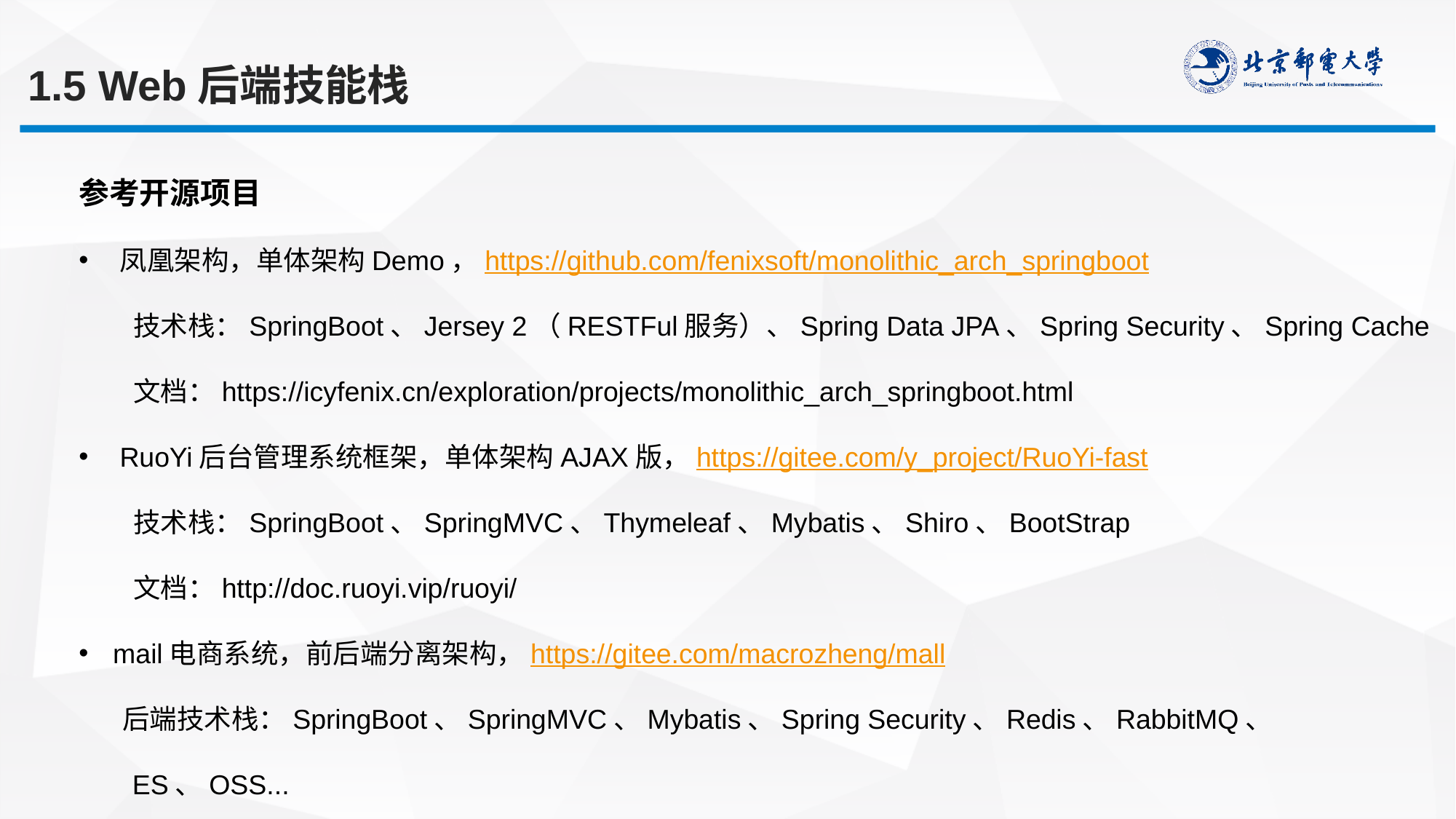

1.5 Web后端技能栈

参考开源项目
凤凰架构，单体架构Demo，https://github.com/fenixsoft/monolithic_arch_springboot
技术栈：SpringBoot、Jersey 2（RESTFul服务）、Spring Data JPA、Spring Security、Spring Cache
文档：https://icyfenix.cn/exploration/projects/monolithic_arch_springboot.html
RuoYi后台管理系统框架，单体架构AJAX版，https://gitee.com/y_project/RuoYi-fast
技术栈：SpringBoot、SpringMVC、Thymeleaf、Mybatis、Shiro、BootStrap
文档：http://doc.ruoyi.vip/ruoyi/
mail电商系统，前后端分离架构，https://gitee.com/macrozheng/mall
      后端技术栈：SpringBoot、SpringMVC、Mybatis、Spring Security、Redis、RabbitMQ、
       ES、OSS...